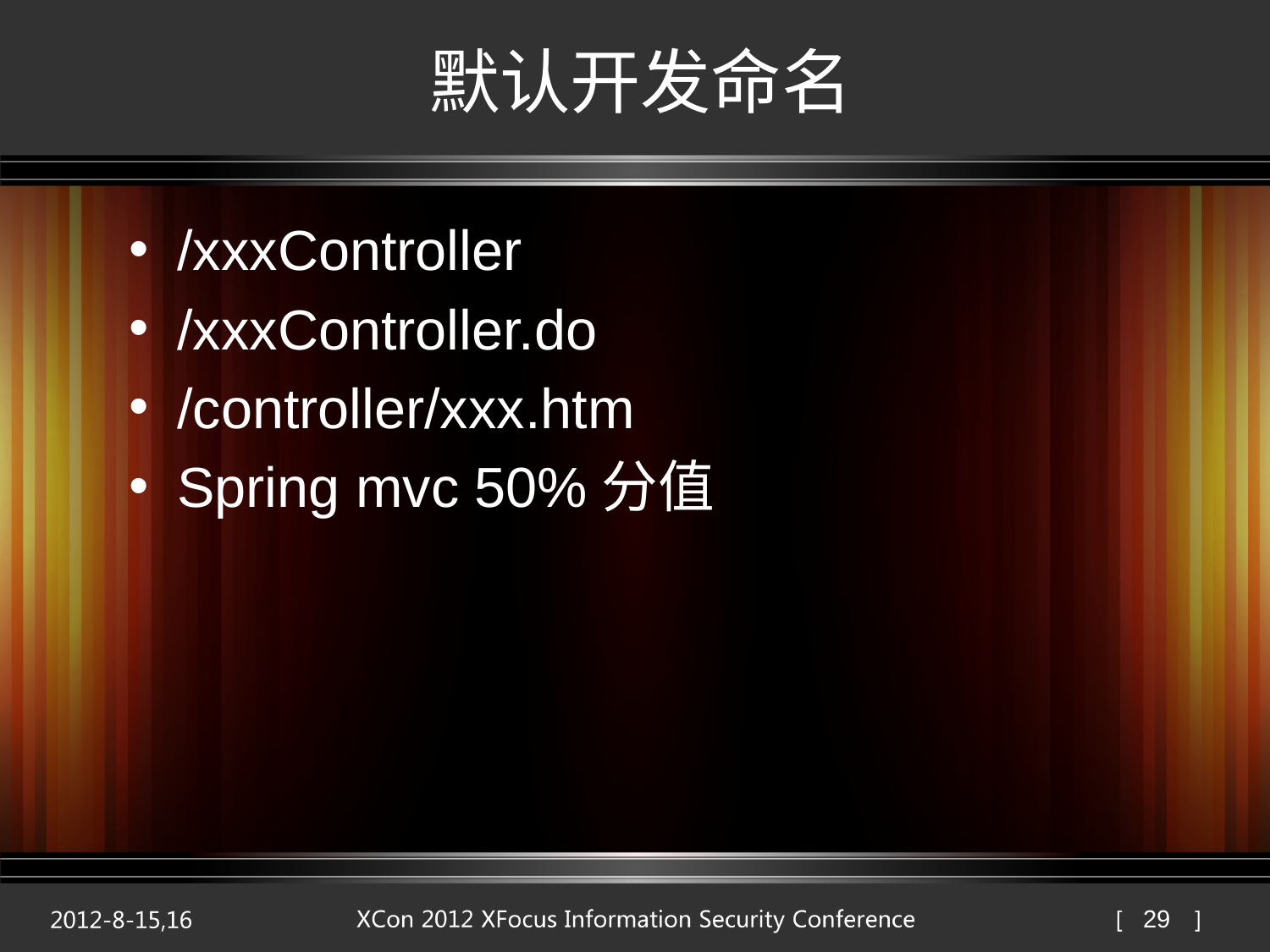

# 默认开发命名
/xxxController
/xxxController.do
/controller/xxx.htm
Spring mvc 50%分值
29